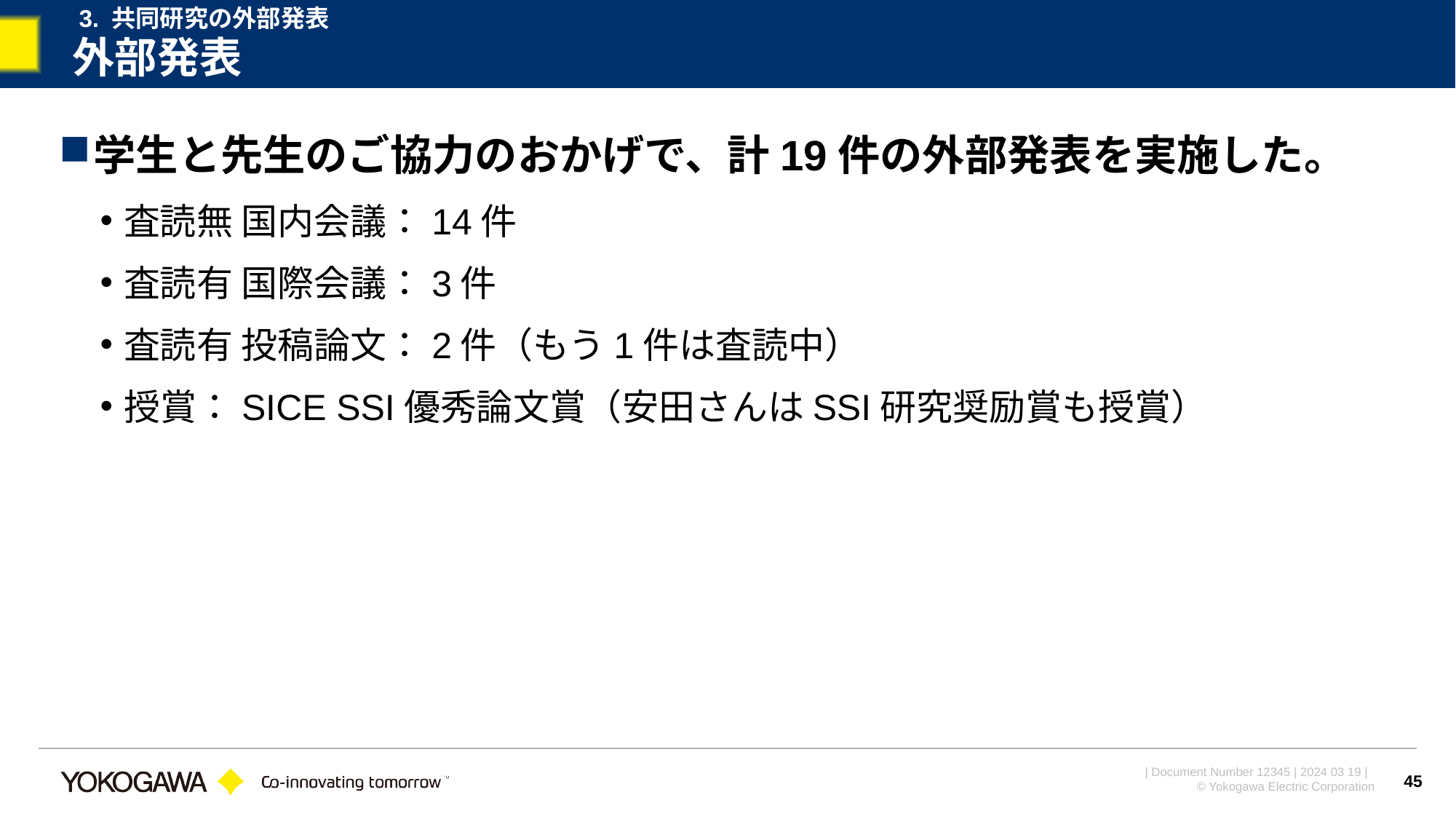

3. 共同研究の外部発表
# 外部発表
学生と先生のご協力のおかげで、計19件の外部発表を実施した。
査読無 国内会議：14件
査読有 国際会議：3件
査読有 投稿論文：2件（もう1件は査読中）
授賞：SICE SSI優秀論文賞（安田さんはSSI研究奨励賞も授賞）
45